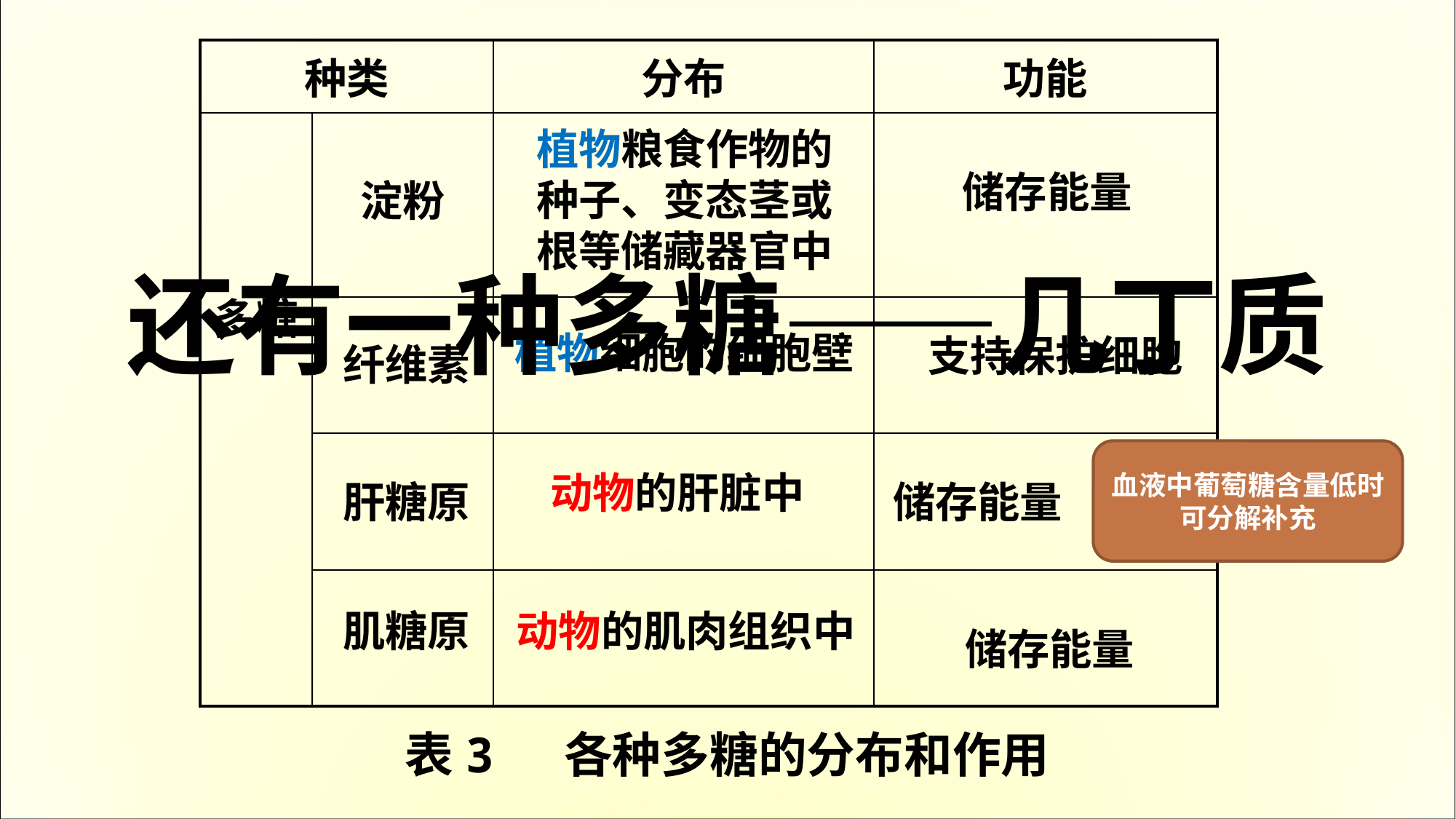

| 种类 |  | 分布 | 功能 |
| --- | --- | --- | --- |
| 多糖 |  |  |  |
|  |  |  |  |
|  |  |  |  |
|  |  |  |  |
植物粮食作物的种子、变态茎或根等储藏器官中
储存能量
淀粉
还有一种多糖——几丁质
植物细胞的细胞壁
支持保护细胞
纤维素
血液中葡萄糖含量低时可分解补充
动物的肝脏中
肝糖原
储存能量
肌糖原
动物的肌肉组织中
储存能量
表3  各种多糖的分布和作用